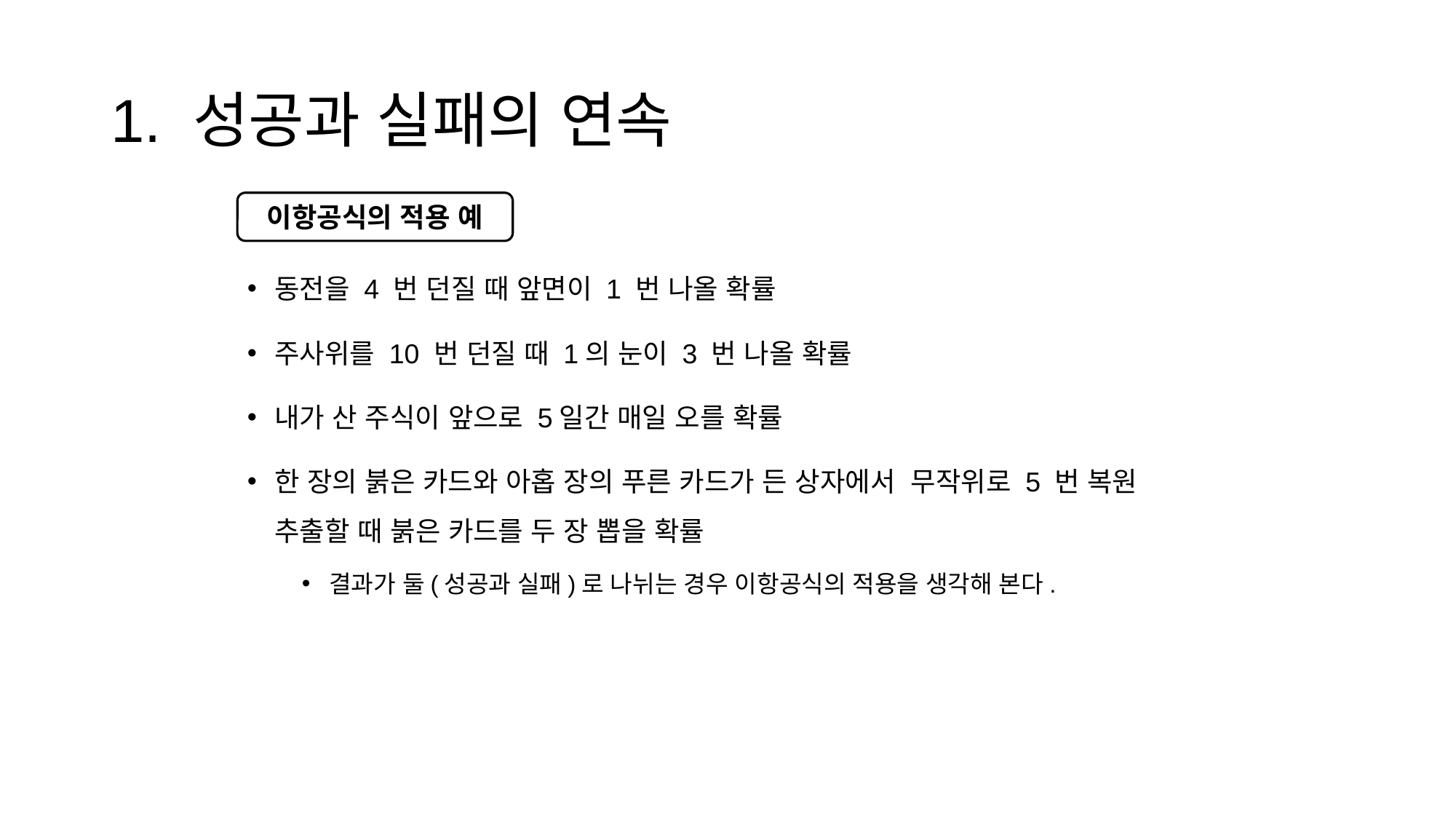

# 1. 성공과 실패의 연속

동전을 4 번 던질 때 앞면이 1 번 나올 확률
주사위를 10 번 던질 때 1의 눈이 3 번 나올 확률
내가 산 주식이 앞으로 5일간 매일 오를 확률
한 장의 붉은 카드와 아홉 장의 푸른 카드가 든 상자에서  무작위로 5 번 복원 추출할 때 붉은 카드를 두 장 뽑을 확률
결과가 둘(성공과 실패)로 나뉘는 경우 이항공식의 적용을 생각해 본다.
이항공식의 적용 예